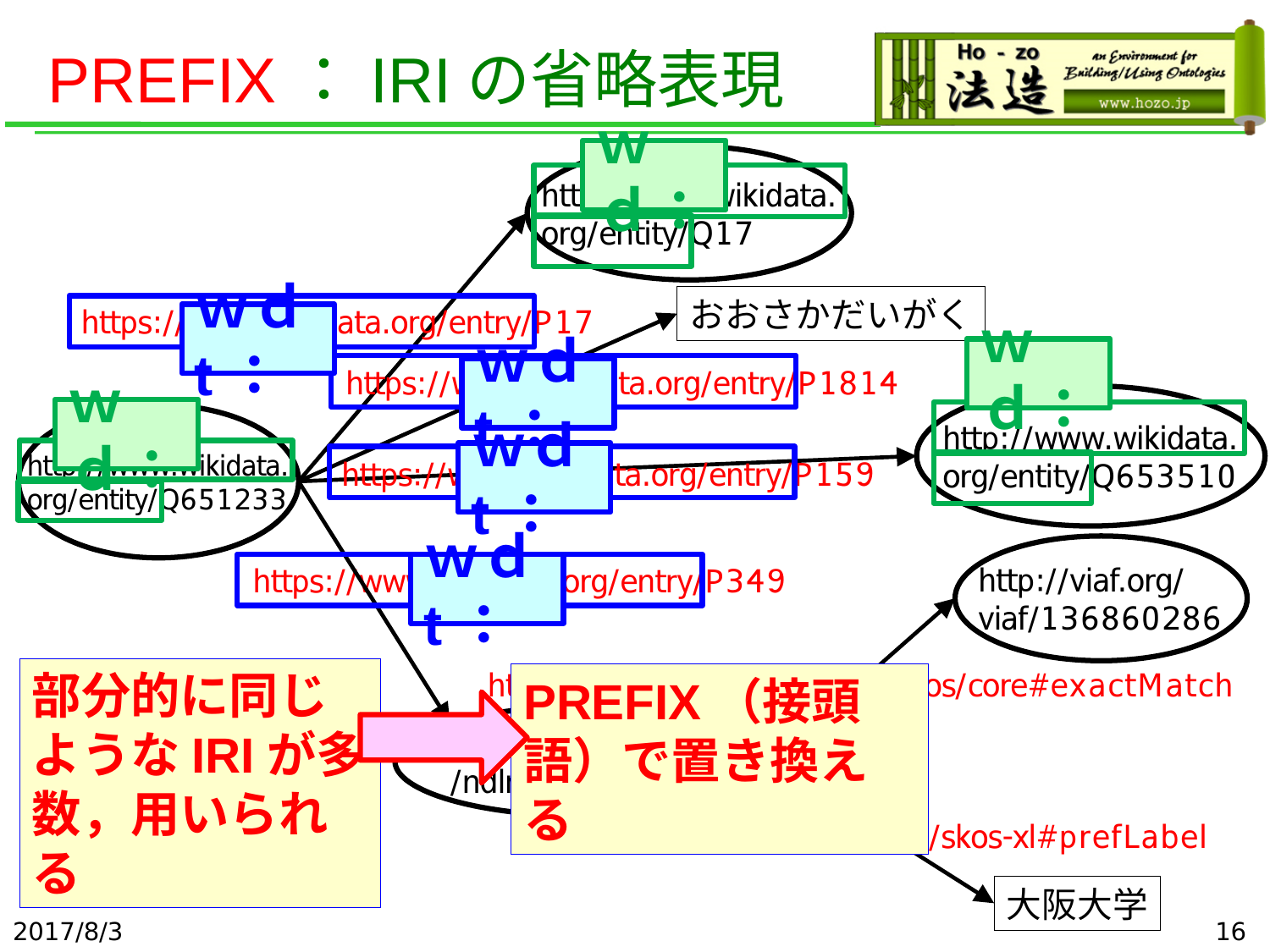

# PREFIX：IRIの省略表現
ｗｄ：
http://www.wikidata.
org/entity/Q17

おおさかだいがく
https://www.wikidata.org/entry/P17

ｗｄt：
ｗｄ：

https://www.wikidata.org/entry/P1814
ｗｄt：
http://www.wikidata.
org/entity/Q653510
ｗｄ：

http://www.wikidata.
org/entity/Q651233

ｗｄt：

https://www.wikidata.org/entry/P159

http://viaf.org/
viaf/136860286
ｗｄt：

https://www.wikidata.org/entry/P349
部分的に同じようなIRIが多数，用いられる
http://www.w3.org/2004/02/skos/core#exactMatch
PREFIX（接頭語）で置き換える

http://id.ndl.go.jp/auth
/ndlna/00296951
http://www.w3.org/2008/05/skos-xl#prefLabel
大阪大学
2017/8/3
16